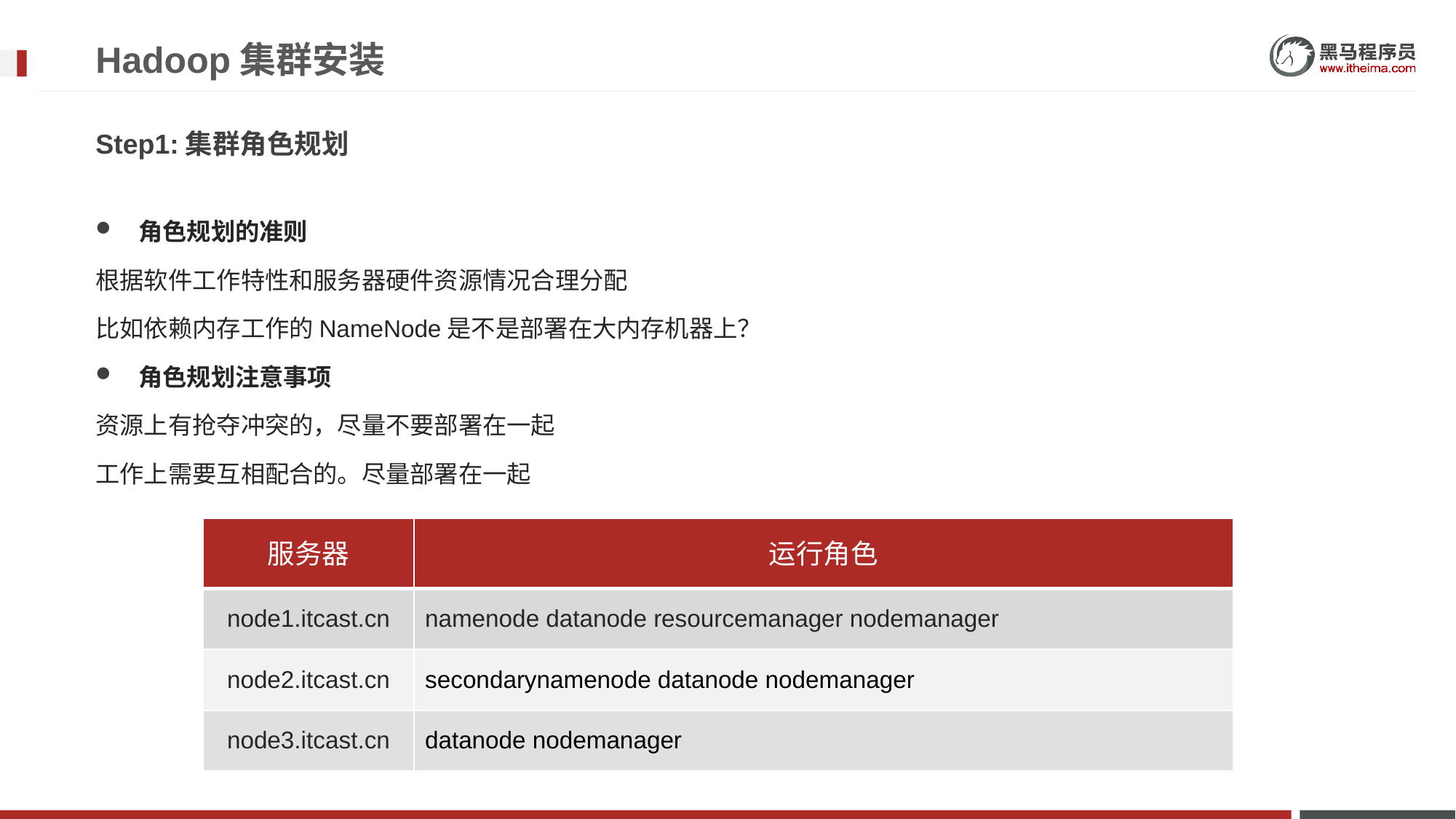

# Hadoop集群安装
Step1:集群角色规划
角色规划的准则
根据软件工作特性和服务器硬件资源情况合理分配
比如依赖内存工作的NameNode是不是部署在大内存机器上？
角色规划注意事项
资源上有抢夺冲突的，尽量不要部署在一起
工作上需要互相配合的。尽量部署在一起
| 服务器 | 运行角色 |
| --- | --- |
| node1.itcast.cn | namenode datanode resourcemanager nodemanager |
| node2.itcast.cn | secondarynamenode datanode nodemanager |
| node3.itcast.cn | datanode nodemanager |